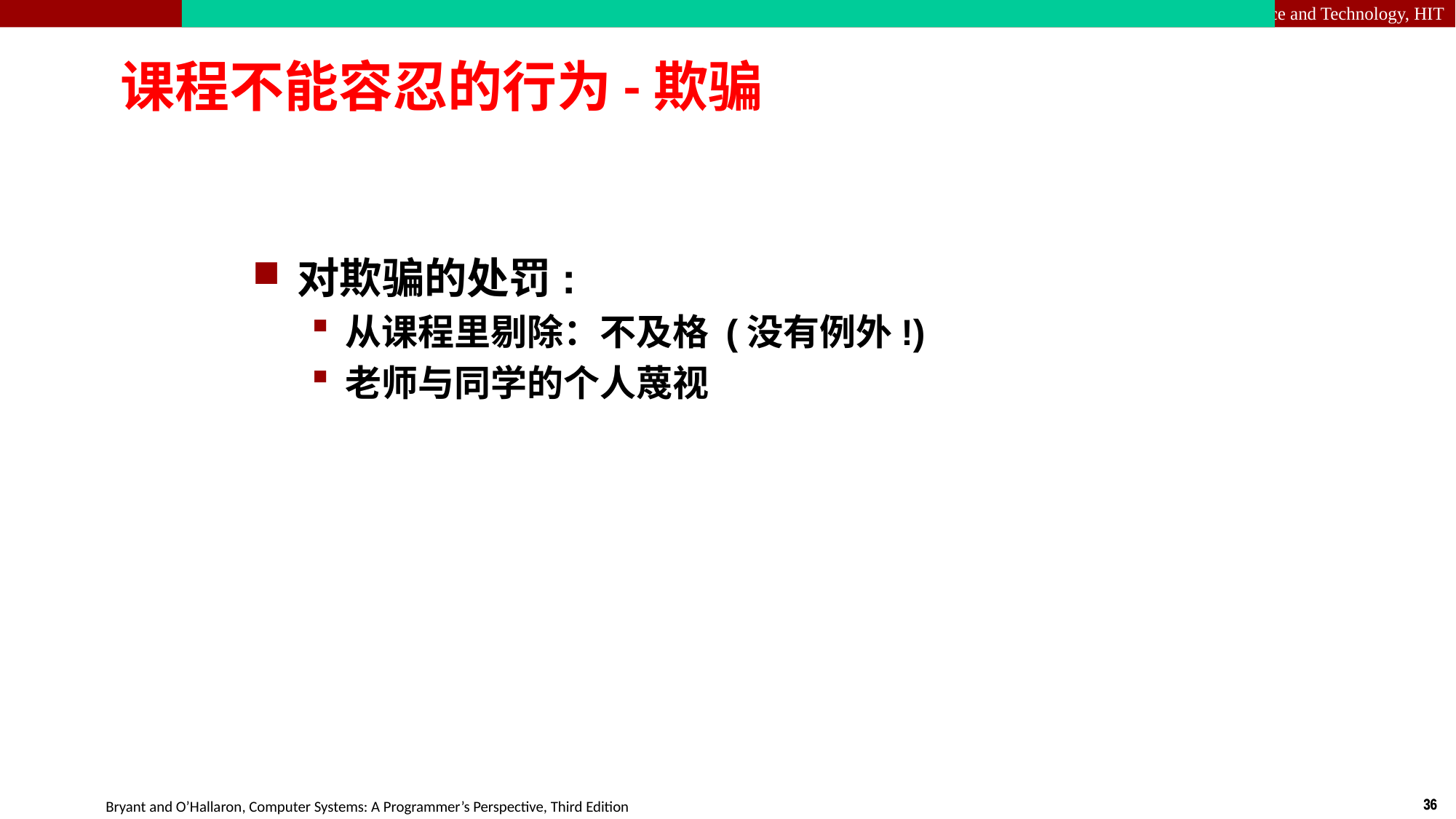

# 课程不能容忍的行为-欺骗
对欺骗的处罚:
从课程里剔除：不及格 (没有例外!)
老师与同学的个人蔑视